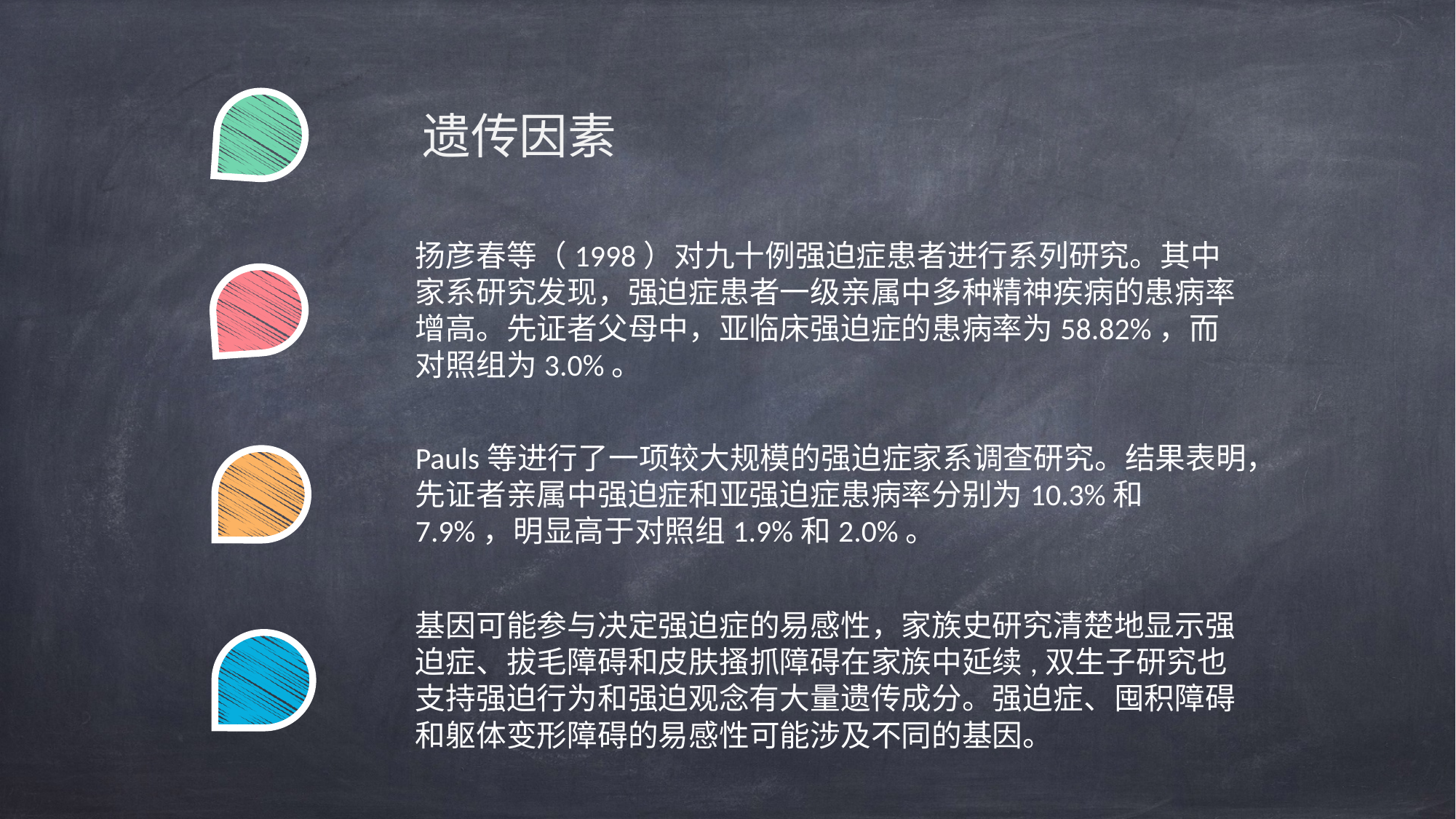

遗传因素
扬彦春等（1998）对九十例强迫症患者进行系列研究。其中家系研究发现，强迫症患者一级亲属中多种精神疾病的患病率增高。先证者父母中，亚临床强迫症的患病率为58.82%，而对照组为3.0%。
Pauls等进行了一项较大规模的强迫症家系调查研究。结果表明，先证者亲属中强迫症和亚强迫症患病率分别为10.3%和7.9%，明显高于对照组1.9%和2.0%。
基因可能参与决定强迫症的易感性，家族史研究清楚地显示强迫症、拔毛障碍和皮肤搔抓障碍在家族中延续,双生子研究也支持强迫行为和强迫观念有大量遗传成分。强迫症、囤积障碍和躯体变形障碍的易感性可能涉及不同的基因。